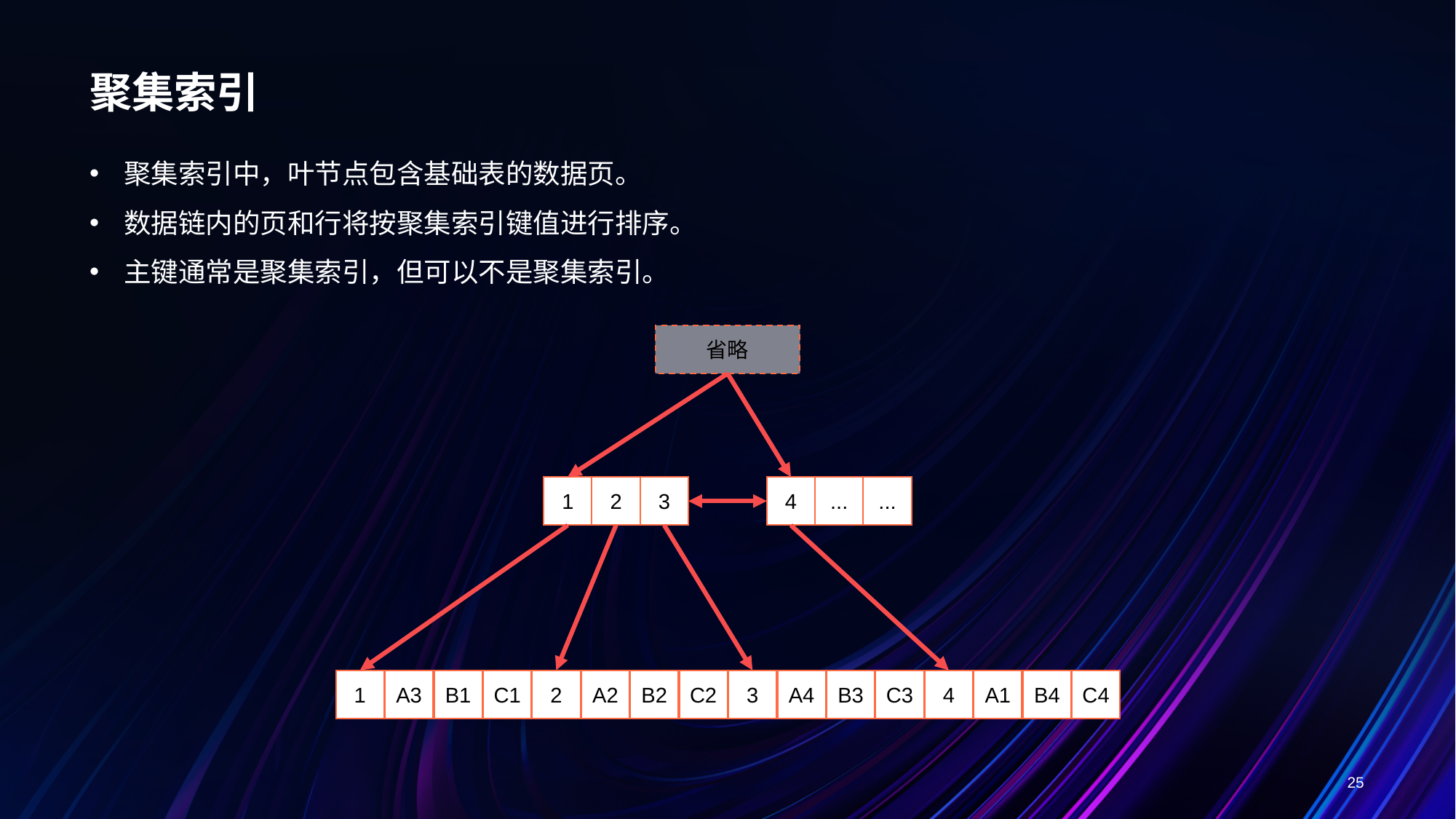

# 聚集索引
聚集索引中，叶节点包含基础表的数据页。
数据链内的页和行将按聚集索引键值进行排序。
主键通常是聚集索引，但可以不是聚集索引。
省略
3
2
1
...
...
4
1
A3
B1
C1
2
A2
B2
C2
3
A4
B3
C3
4
A1
B4
C4
25